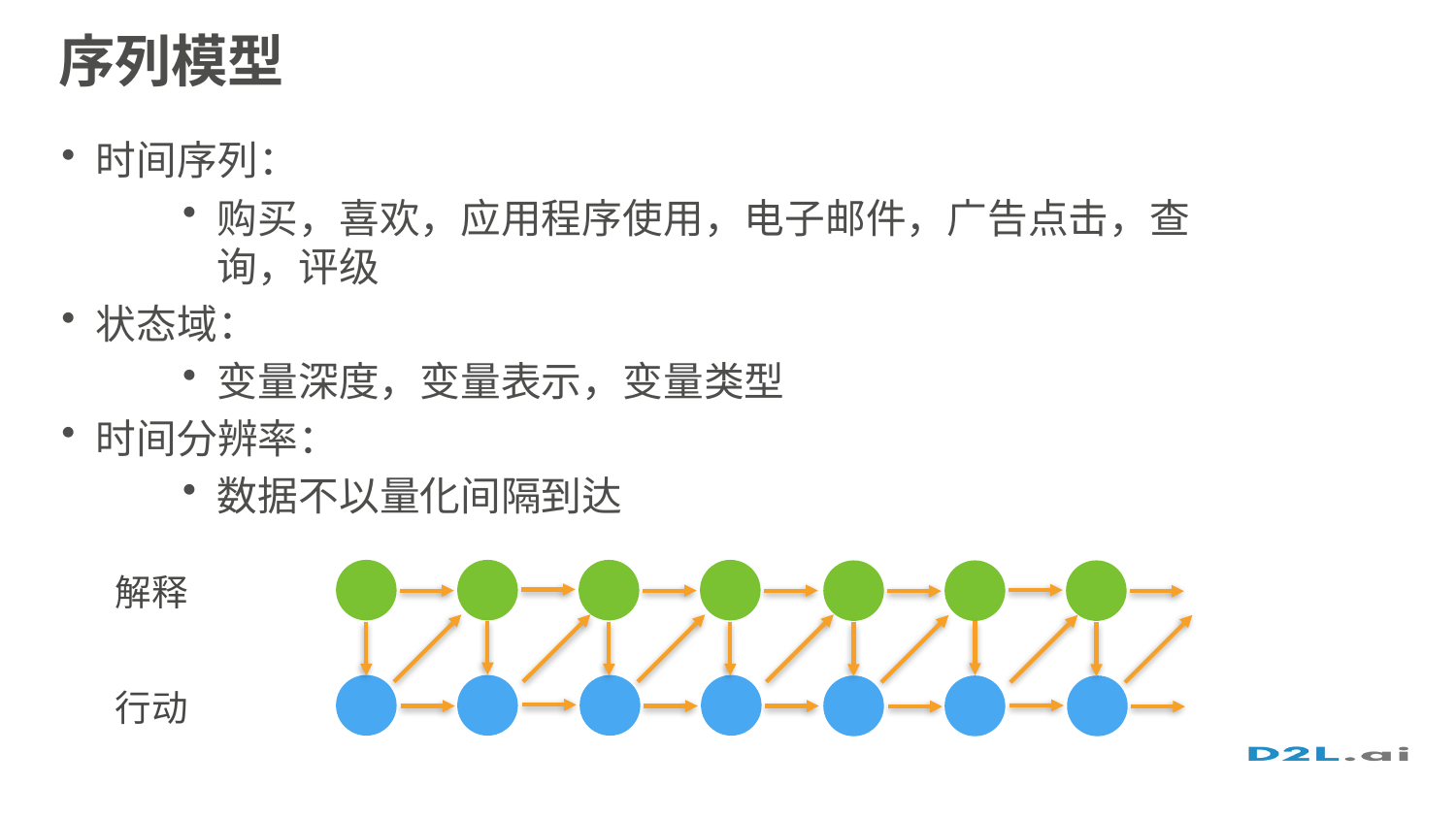

# 序列模型
时间序列：
购买，喜欢，应用程序使用，电子邮件，广告点击，查询，评级
状态域：
变量深度，变量表示，变量类型
时间分辨率：
数据不以量化间隔到达

解释

行动